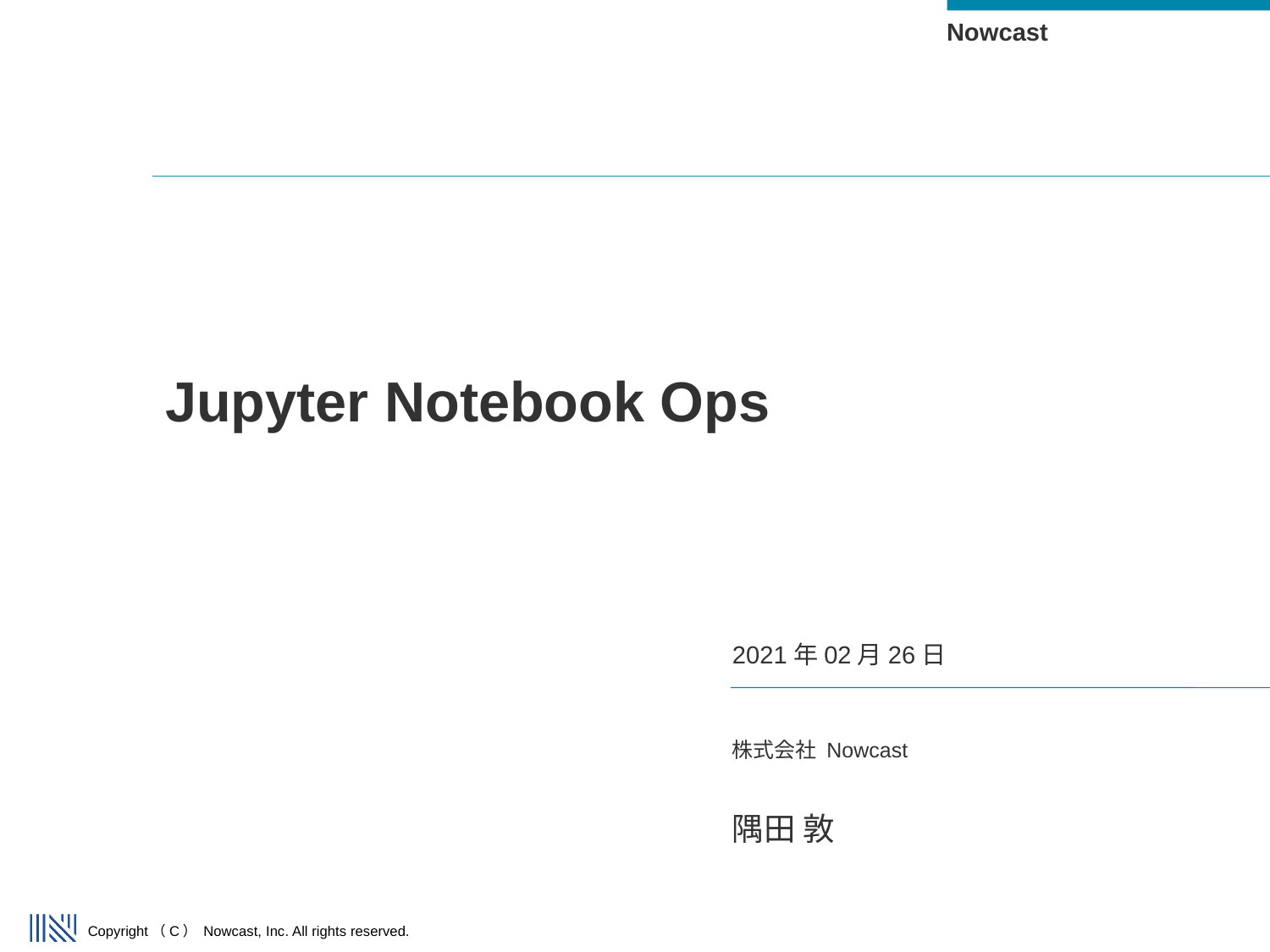

# Jupyter Notebook Ops
2021年02月26日
株式会社 Nowcast
隅田 敦